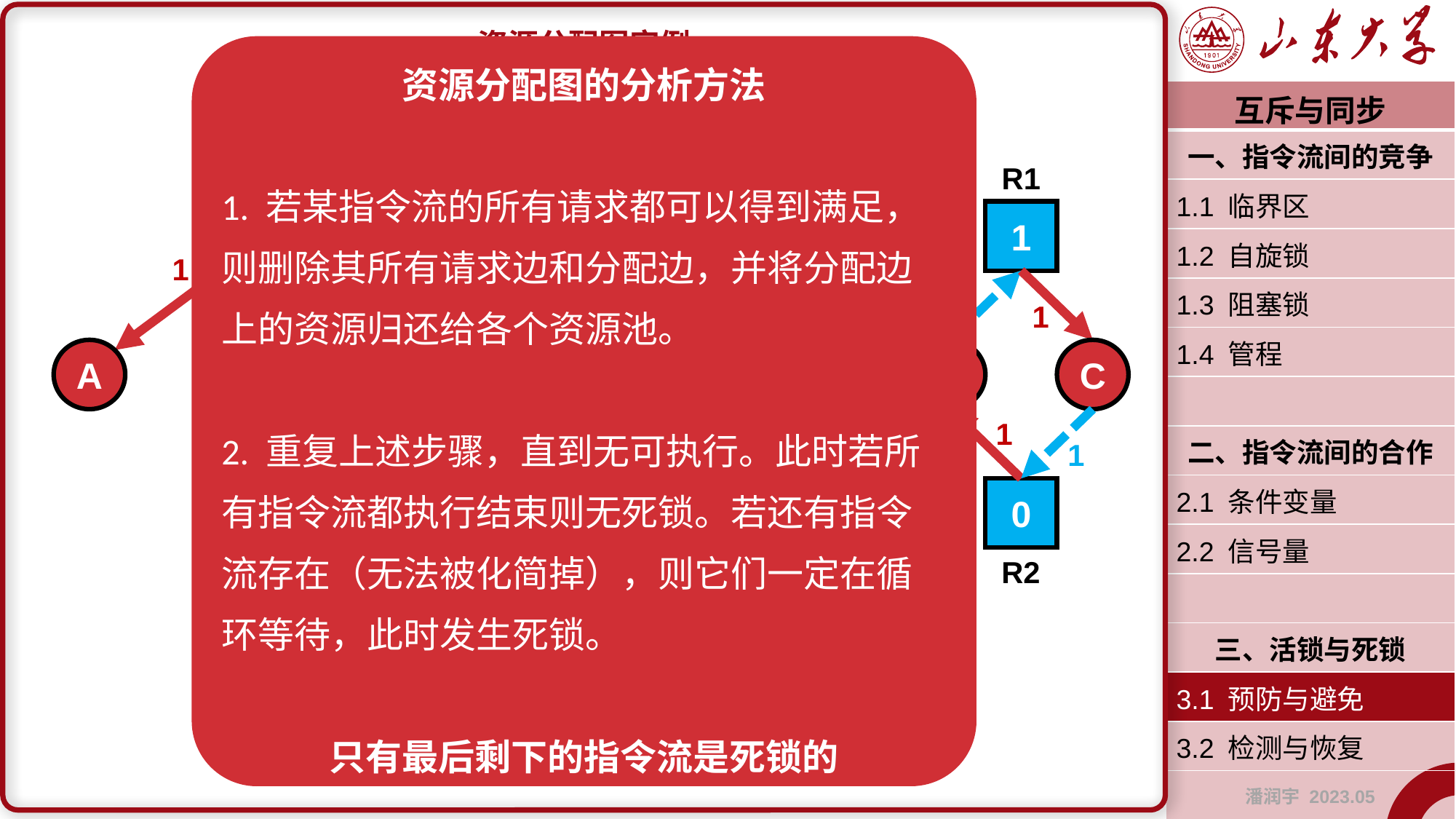

资源分配图实例

问题	这三个图呢？
资源分配图的分析方法

1. 若某指令流的所有请求都可以得到满足，则删除其所有请求边和分配边，并将分配边上的资源归还给各个资源池。

2. 重复上述步骤，直到无可执行。此时若所有指令流都执行结束则无死锁。若还有指令流存在（无法被化简掉），则它们一定在循环等待，此时发生死锁。

只有最后剩下的指令流是死锁的
| 互斥与同步 |
| --- |
| 一、指令流间的竞争 |
| 1.1 临界区 |
| 1.2 自旋锁 |
| 1.3 阻塞锁 |
| 1.4 管程 |
|  |
| 二、指令流间的合作 |
| 2.1 条件变量 |
| 2.2 信号量 |
|  |
| 三、活锁与死锁 |
| 3.1 预防与避免 |
| 3.2 检测与恢复 |
| 潘润宇 2023.05 |
R1
0
1
1
1
A
B
C
D
1
1
1
0
R2
R1
0
1
1
B
C
1
1
0
R2
R1
1
1
1
B
C
1
1
0
R2